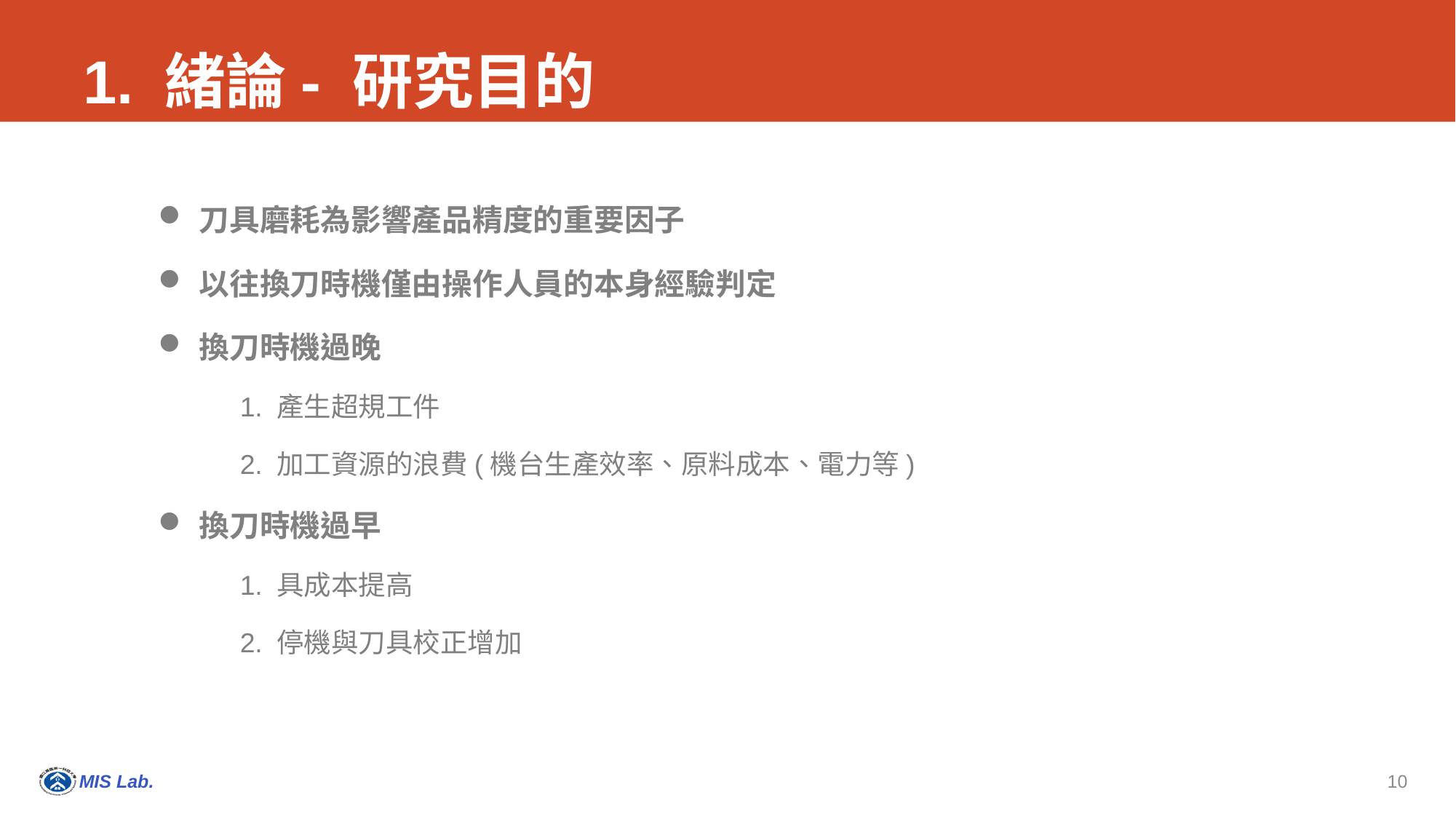

# 1. 緒論- 研究目的

刀具磨耗為影響產品精度的重要因子
以往換刀時機僅由操作人員的本身經驗判定
換刀時機過晚
1. 產生超規工件
2. 加工資源的浪費(機台生產效率、原料成本、電力等)
換刀時機過早
1. 具成本提高
2. 停機與刀具校正增加
10